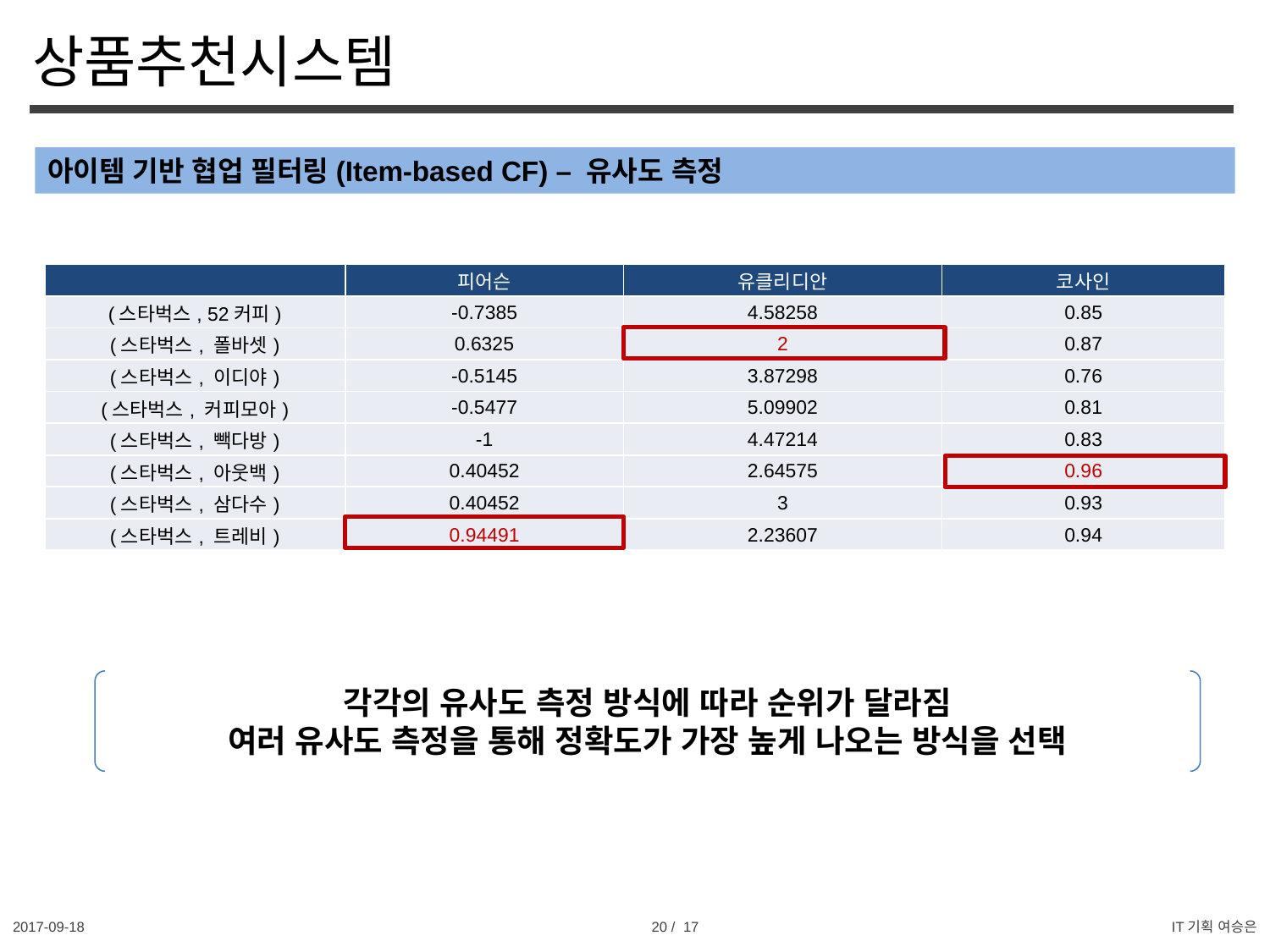

상품추천시스템
아이템 기반 협업 필터링(Item-based CF) – 유사도 측정
|  | 피어슨 | 유클리디안 | 코사인 |
| --- | --- | --- | --- |
| (스타벅스, 52커피) | -0.7385 | 4.58258 | 0.85 |
| (스타벅스, 폴바셋) | 0.6325 | 2 | 0.87 |
| (스타벅스, 이디야) | -0.5145 | 3.87298 | 0.76 |
| (스타벅스, 커피모아) | -0.5477 | 5.09902 | 0.81 |
| (스타벅스, 빽다방) | -1 | 4.47214 | 0.83 |
| (스타벅스, 아웃백) | 0.40452 | 2.64575 | 0.96 |
| (스타벅스, 삼다수) | 0.40452 | 3 | 0.93 |
| (스타벅스, 트레비) | 0.94491 | 2.23607 | 0.94 |

각각의 유사도 측정 방식에 따라 순위가 달라짐
여러 유사도 측정을 통해 정확도가 가장 높게 나오는 방식을 선택
2017-09-18
20 /  17
IT기획 여승은